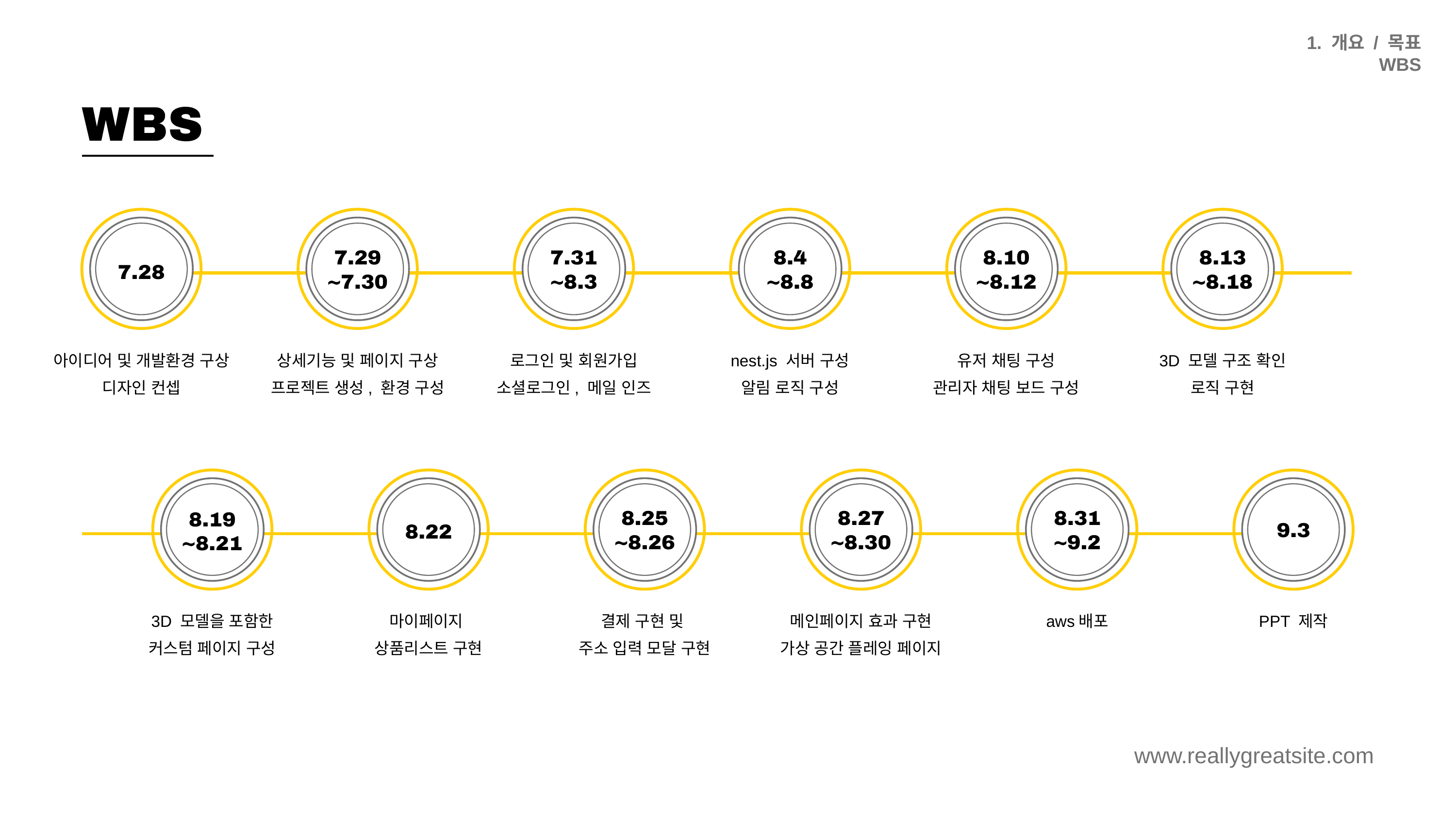

1. 개요 / 목표
WBS
WBS

7.28

7.29
~7.30

7.31
~8.3

8.4
~8.8

8.10
~8.12

8.13
~8.18
아이디어 및 개발환경 구상
디자인 컨셉
상세기능 및 페이지 구상
프로젝트 생성, 환경 구성
로그인 및 회원가입
소셜로그인, 메일 인즈
nest.js 서버 구성
알림 로직 구성
유저 채팅 구성
관리자 채팅 보드 구성
3D 모델 구조 확인
로직 구현

8.19
~8.21

8.22

8.25
~8.26

8.27
~8.30

8.31
~9.2

9.3
3D 모델을 포함한
커스텀 페이지 구성
마이페이지
상품리스트 구현
결제 구현 및
주소 입력 모달 구현
메인페이지 효과 구현
가상 공간 플레잉 페이지
aws배포
PPT 제작
www.reallygreatsite.com